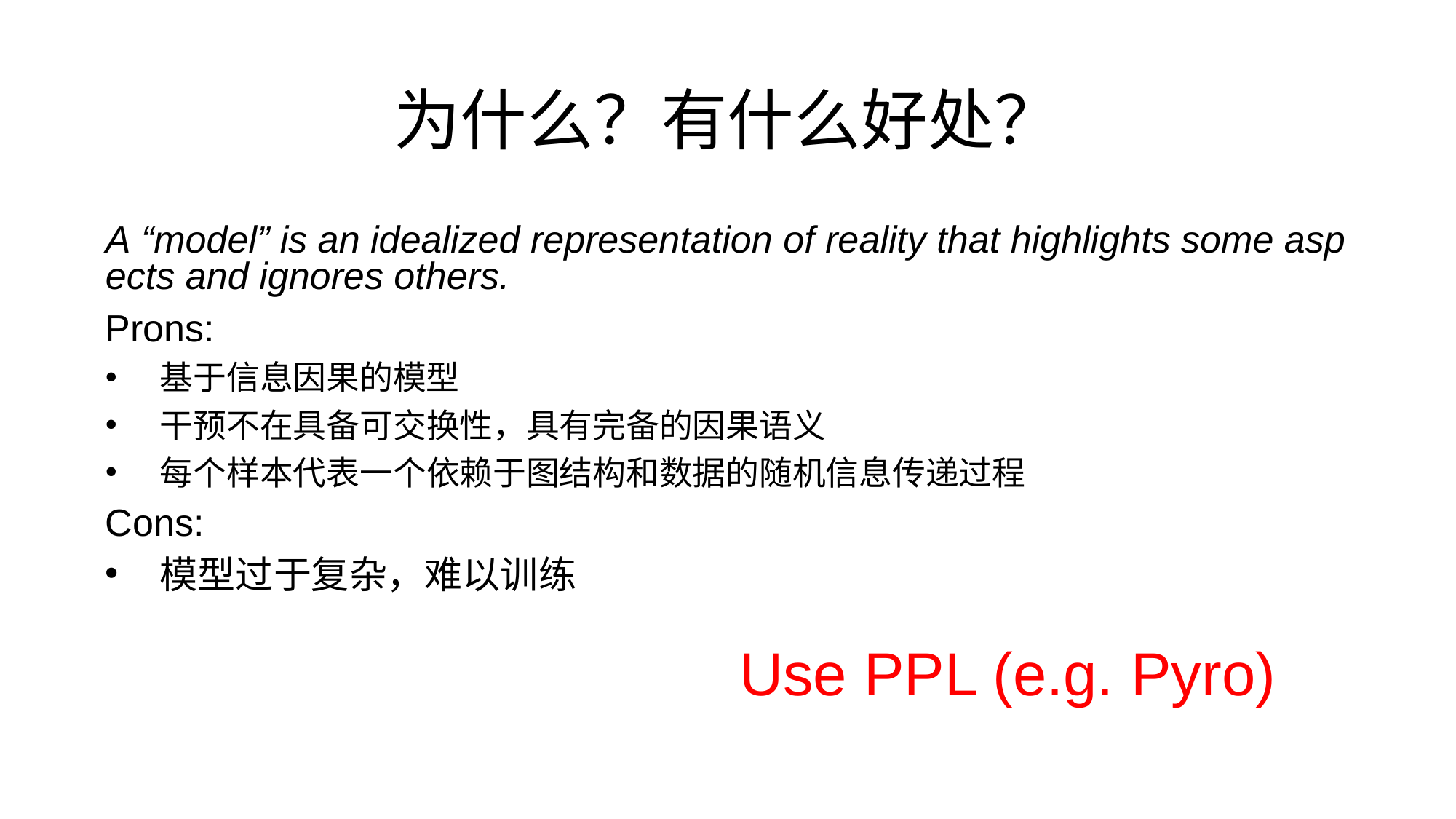

# 为什么？有什么好处？
A “model” is an idealized representation of reality that highlights some aspects and ignores others.
Prons:
基于信息因果的模型
干预不在具备可交换性，具有完备的因果语义
每个样本代表一个依赖于图结构和数据的随机信息传递过程
Cons:
模型过于复杂，难以训练
Use PPL (e.g. Pyro)